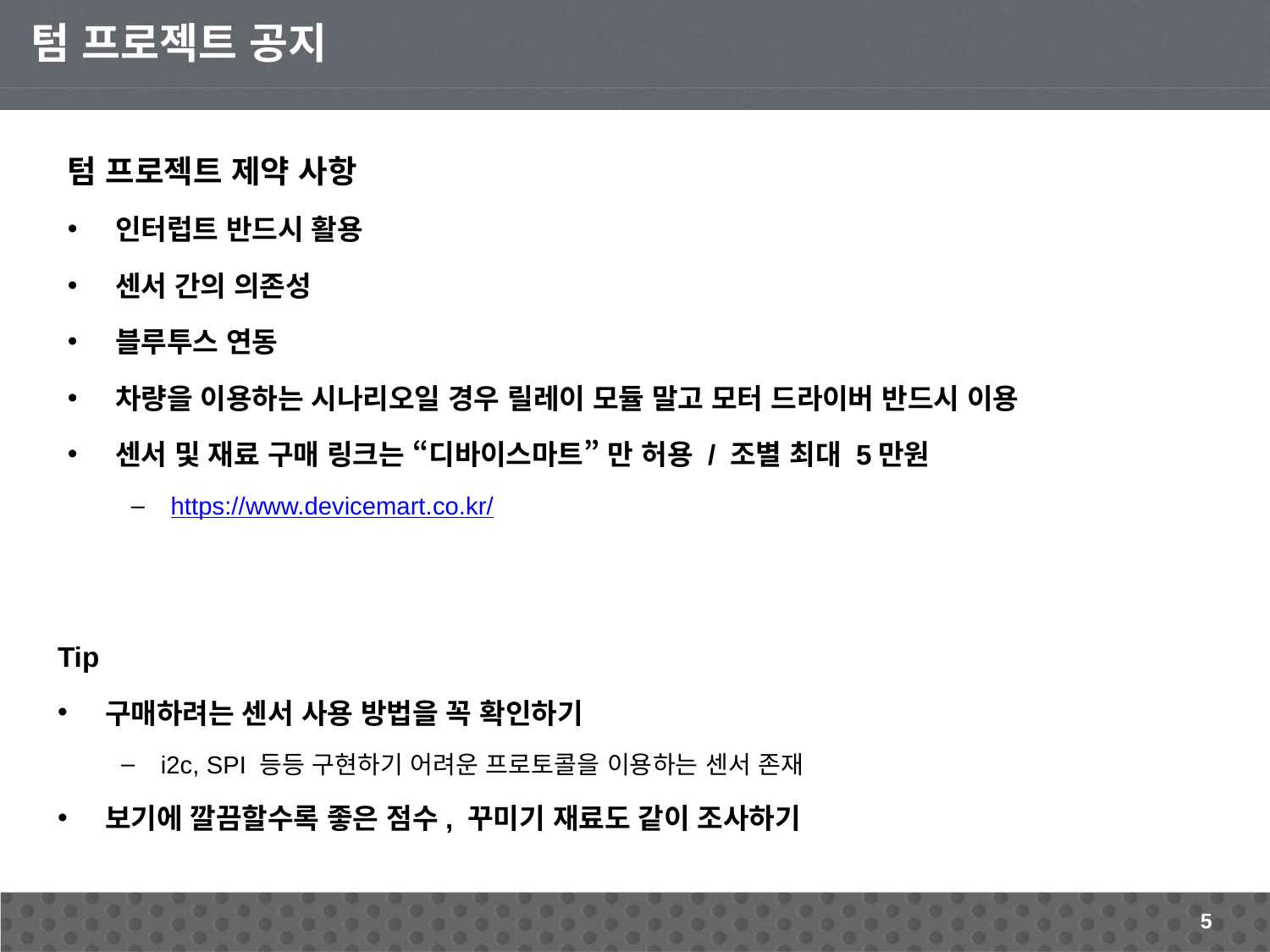

텀 프로젝트 공지
텀 프로젝트 제약 사항
인터럽트 반드시 활용
센서 간의 의존성
블루투스 연동
차량을 이용하는 시나리오일 경우 릴레이 모듈 말고 모터 드라이버 반드시 이용
센서 및 재료 구매 링크는 “디바이스마트” 만 허용 / 조별 최대 5만원
https://www.devicemart.co.kr/

Tip
구매하려는 센서 사용 방법을 꼭 확인하기
i2c, SPI 등등 구현하기 어려운 프로토콜을 이용하는 센서 존재
보기에 깔끔할수록 좋은 점수, 꾸미기 재료도 같이 조사하기
5